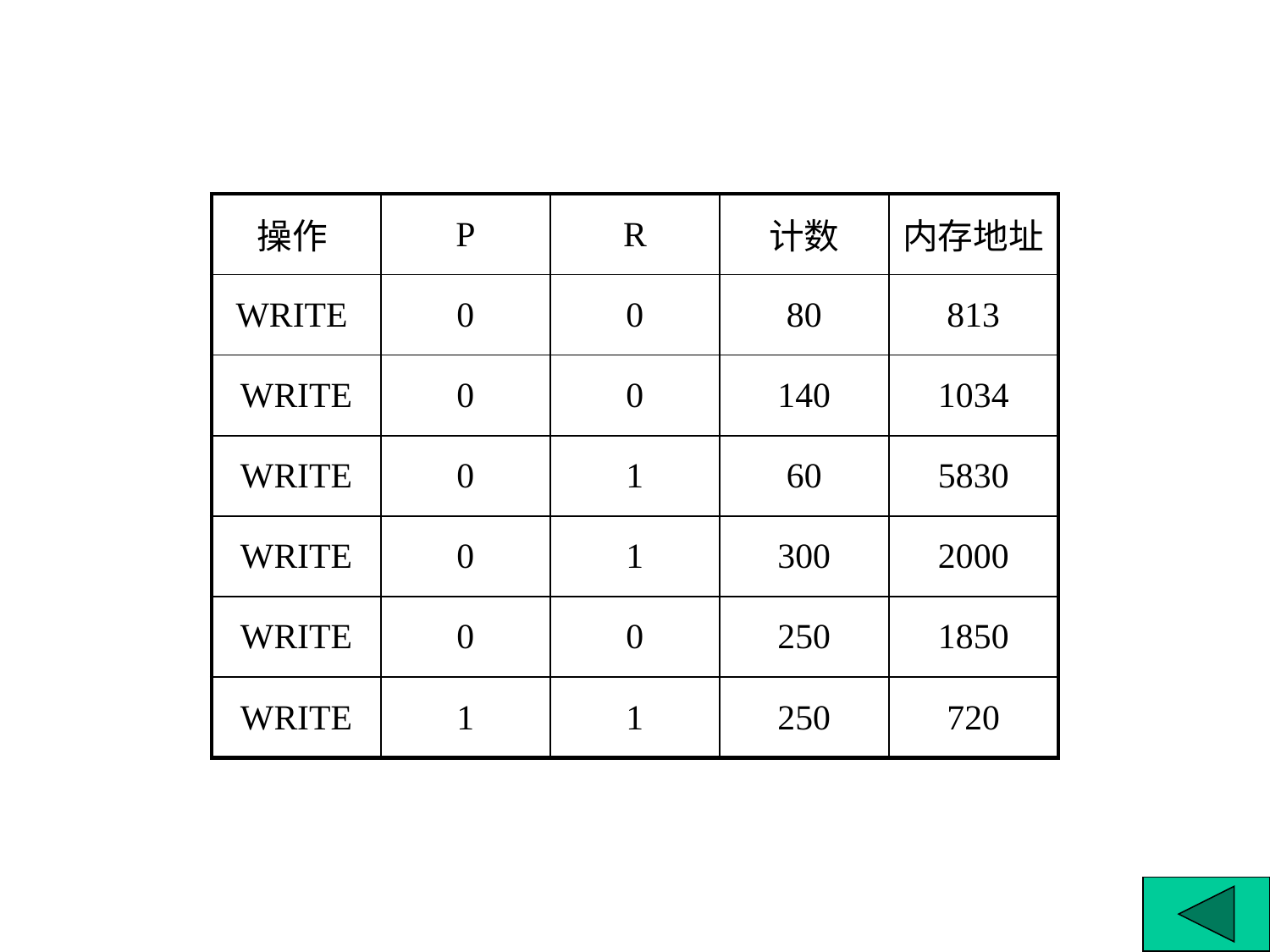

| 操作 | P | R | 计数 | 内存地址 |
| --- | --- | --- | --- | --- |
| WRITE | 0 | 0 | 80 | 813 |
| WRITE | 0 | 0 | 140 | 1034 |
| WRITE | 0 | 1 | 60 | 5830 |
| WRITE | 0 | 1 | 300 | 2000 |
| WRITE | 0 | 0 | 250 | 1850 |
| WRITE | 1 | 1 | 250 | 720 |